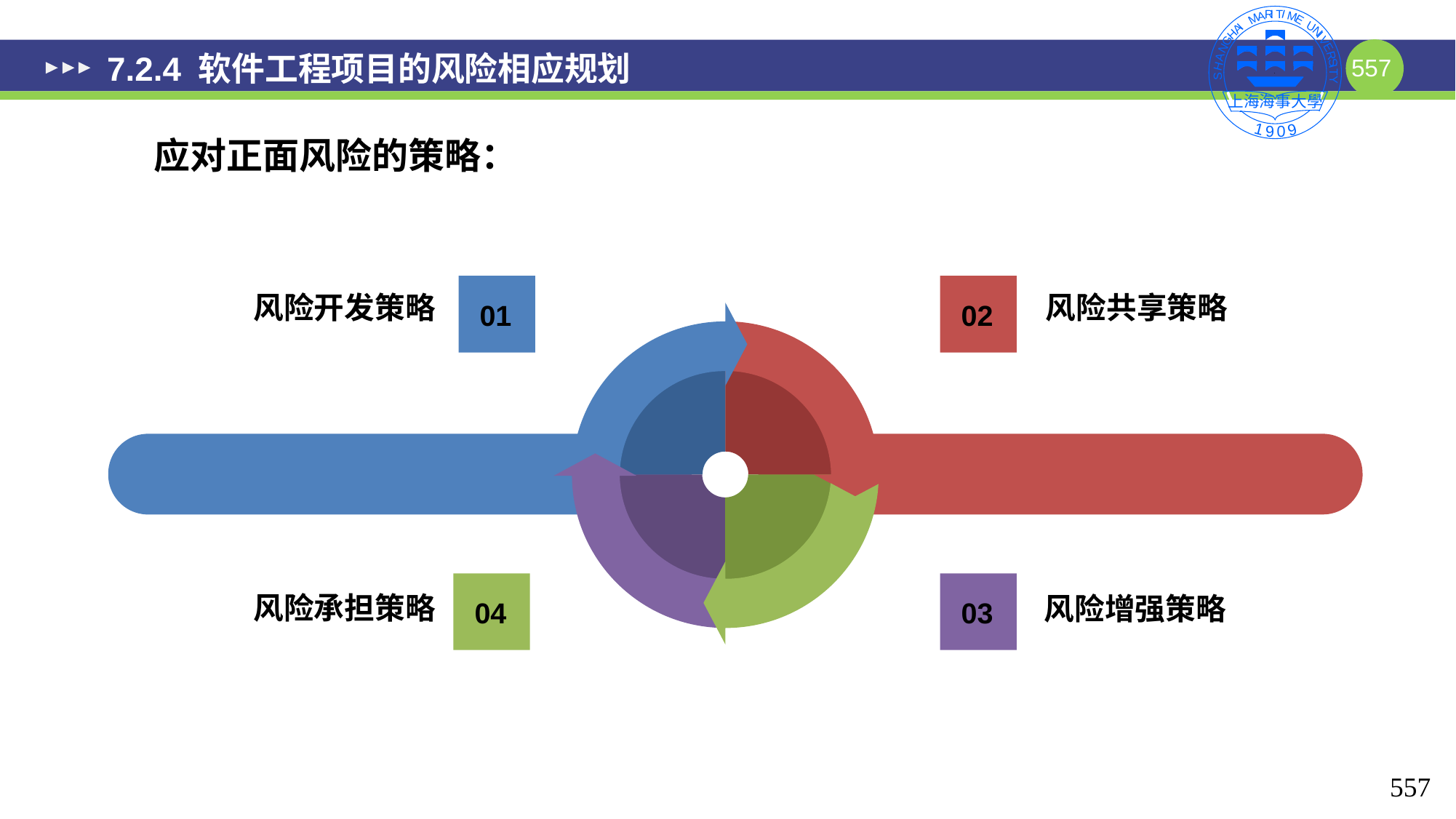

# 7.2.4 软件工程项目的风险相应规划
应对正面风险的策略：

风险共享策略
风险开发策略
01
02

风险承担策略
风险增强策略
04
03
557
557